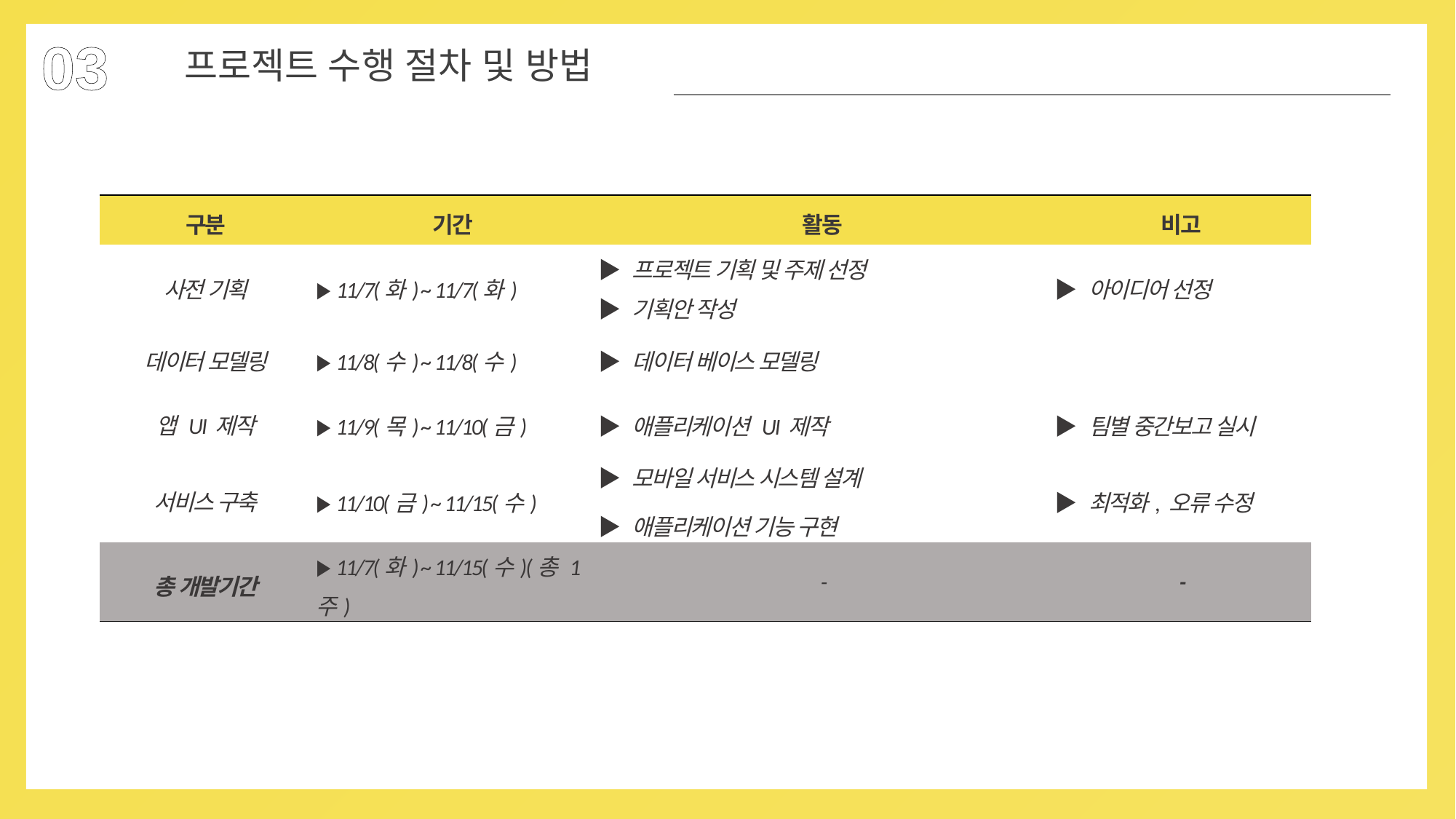

03

프로젝트 수행 절차 및 방법
| 구분 | 기간 | 활동 | 비고 |
| --- | --- | --- | --- |
| 사전 기획 | ▶ 11/7(화) ~ 11/7(화) | ▶ 프로젝트 기획 및 주제 선정 ▶ 기획안 작성 | ▶ 아이디어 선정 |
| 데이터 모델링 | ▶ 11/8(수) ~ 11/8(수) | ▶ 데이터 베이스 모델링 |  |
| 앱 UI 제작 | ▶ 11/9(목) ~ 11/10(금) | ▶ 애플리케이션 UI 제작 | ▶ 팀별 중간보고 실시 |
| 서비스 구축 | ▶ 11/10(금) ~ 11/15(수) | ▶ 모바일 서비스 시스템 설계 ▶ 애플리케이션 기능 구현 | ▶ 최적화, 오류 수정 |
| 총 개발기간 | ▶ 11/7(화) ~ 11/15(수)(총 1주) | - | - |